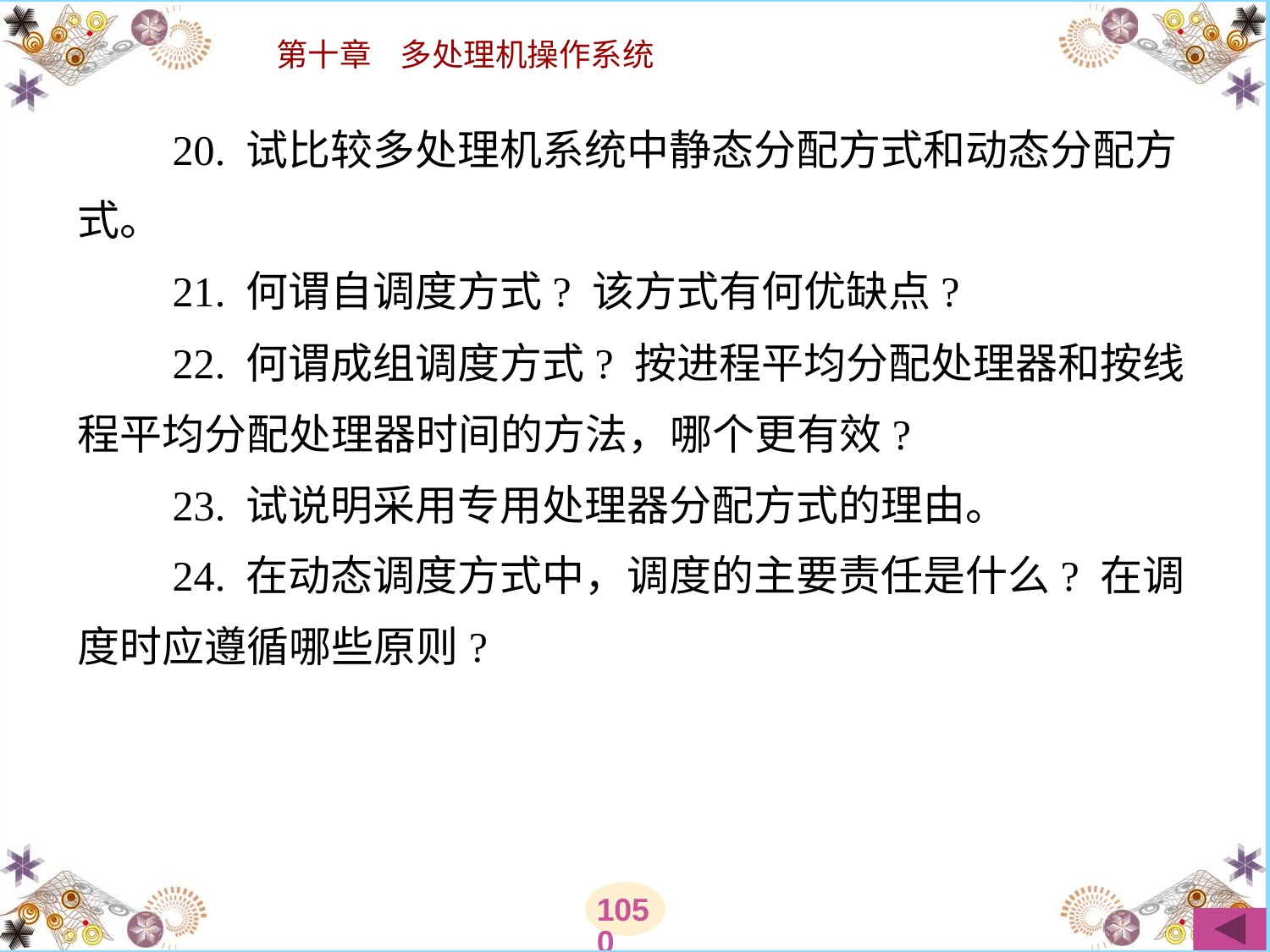

# 20. 试比较多处理机系统中静态分配方式和动态分配方式。 　　21. 何谓自调度方式? 该方式有何优缺点? 　　22. 何谓成组调度方式? 按进程平均分配处理器和按线程平均分配处理器时间的方法，哪个更有效? 　　23. 试说明采用专用处理器分配方式的理由。 　　24. 在动态调度方式中，调度的主要责任是什么? 在调度时应遵循哪些原则?